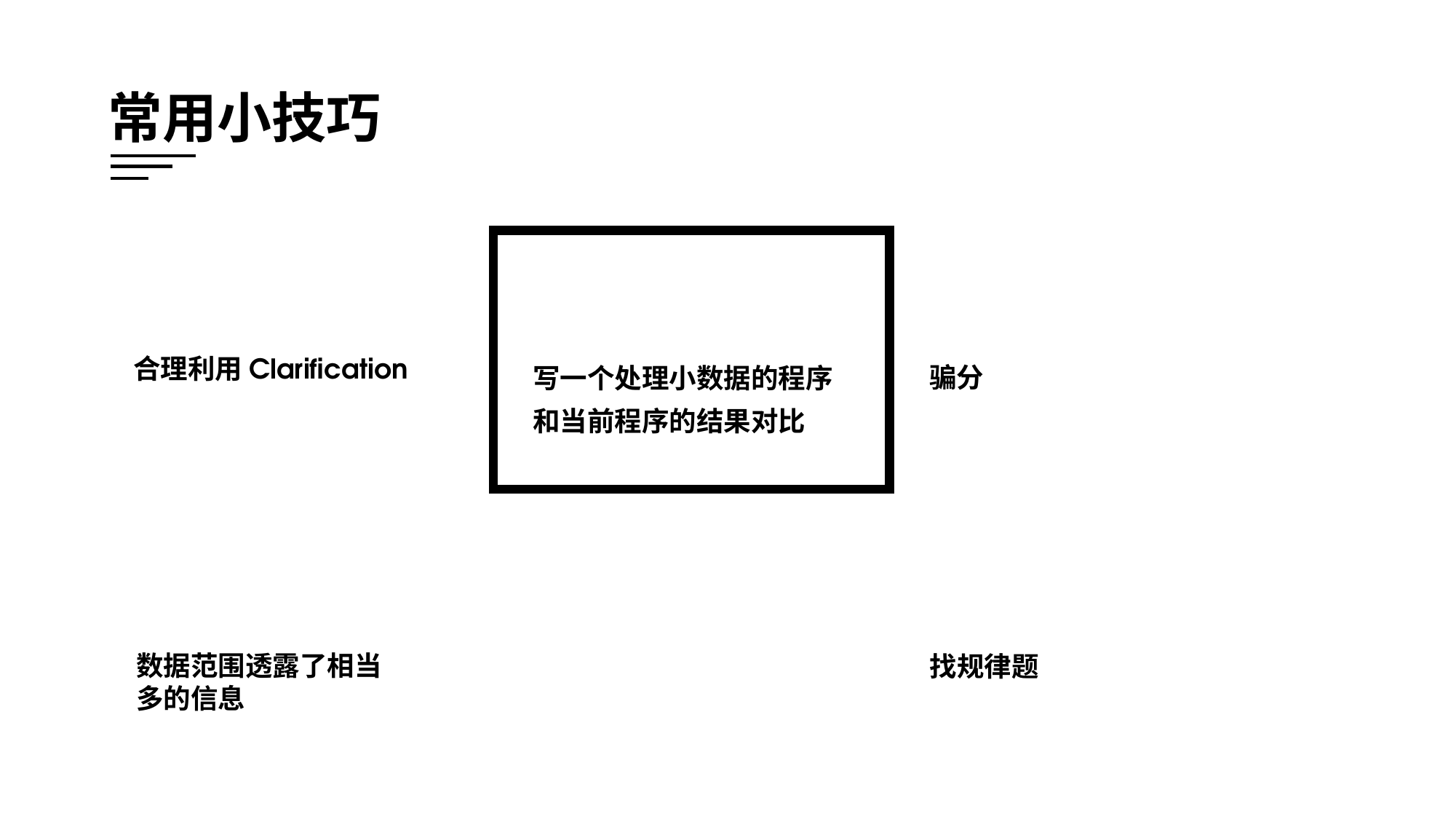

常用小技巧

骗分
合理利用Clarification
写一个处理小数据的程序
和当前程序的结果对比
数据范围透露了相当
多的信息
找规律题